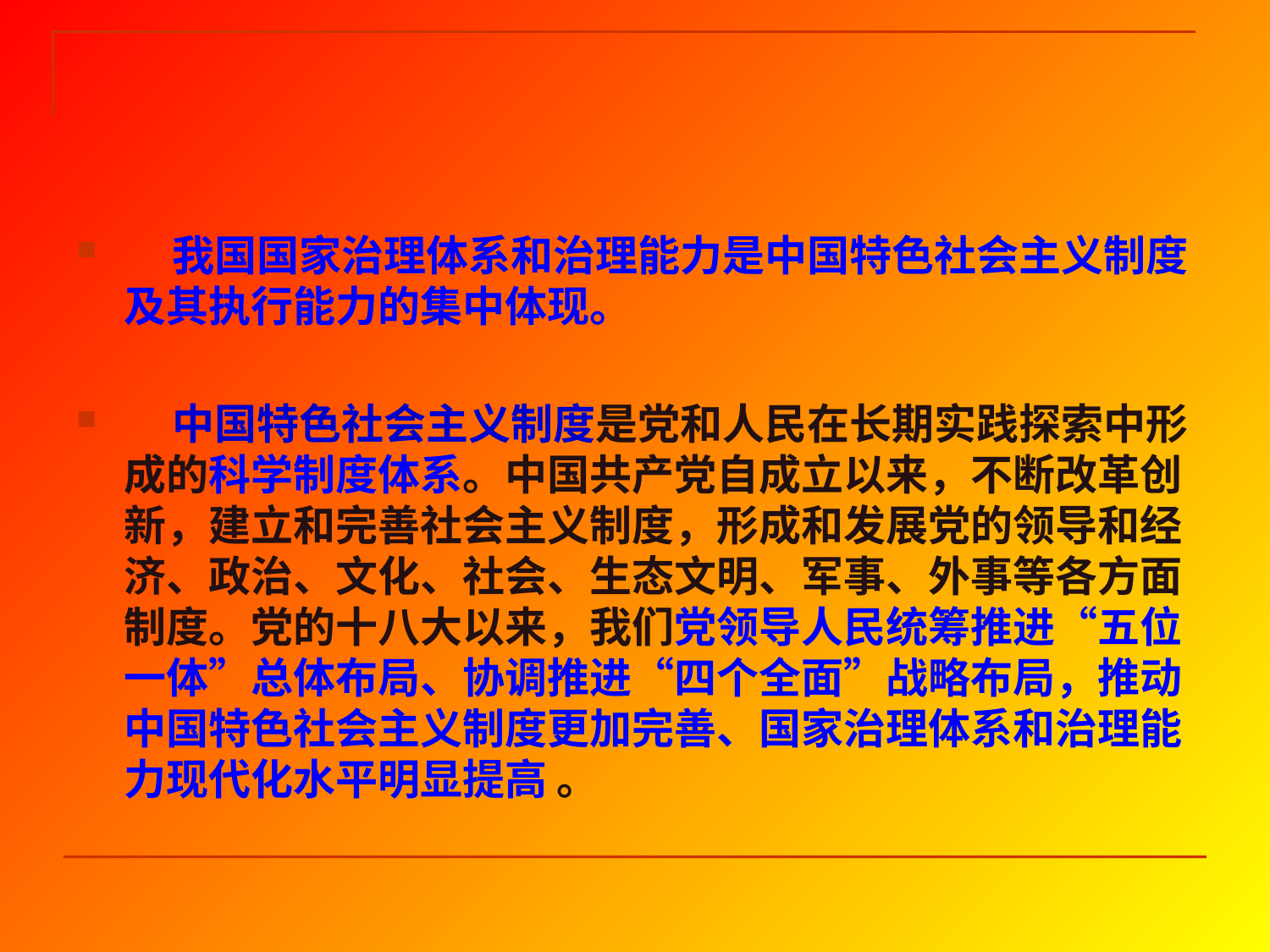

#
    我国国家治理体系和治理能力是中国特色社会主义制度及其执行能力的集中体现。

    中国特色社会主义制度是党和人民在长期实践探索中形成的科学制度体系。中国共产党自成立以来，不断改革创新，建立和完善社会主义制度，形成和发展党的领导和经济、政治、文化、社会、生态文明、军事、外事等各方面制度。党的十八大以来，我们党领导人民统筹推进“五位一体”总体布局、协调推进“四个全面”战略布局，推动中国特色社会主义制度更加完善、国家治理体系和治理能力现代化水平明显提高 。